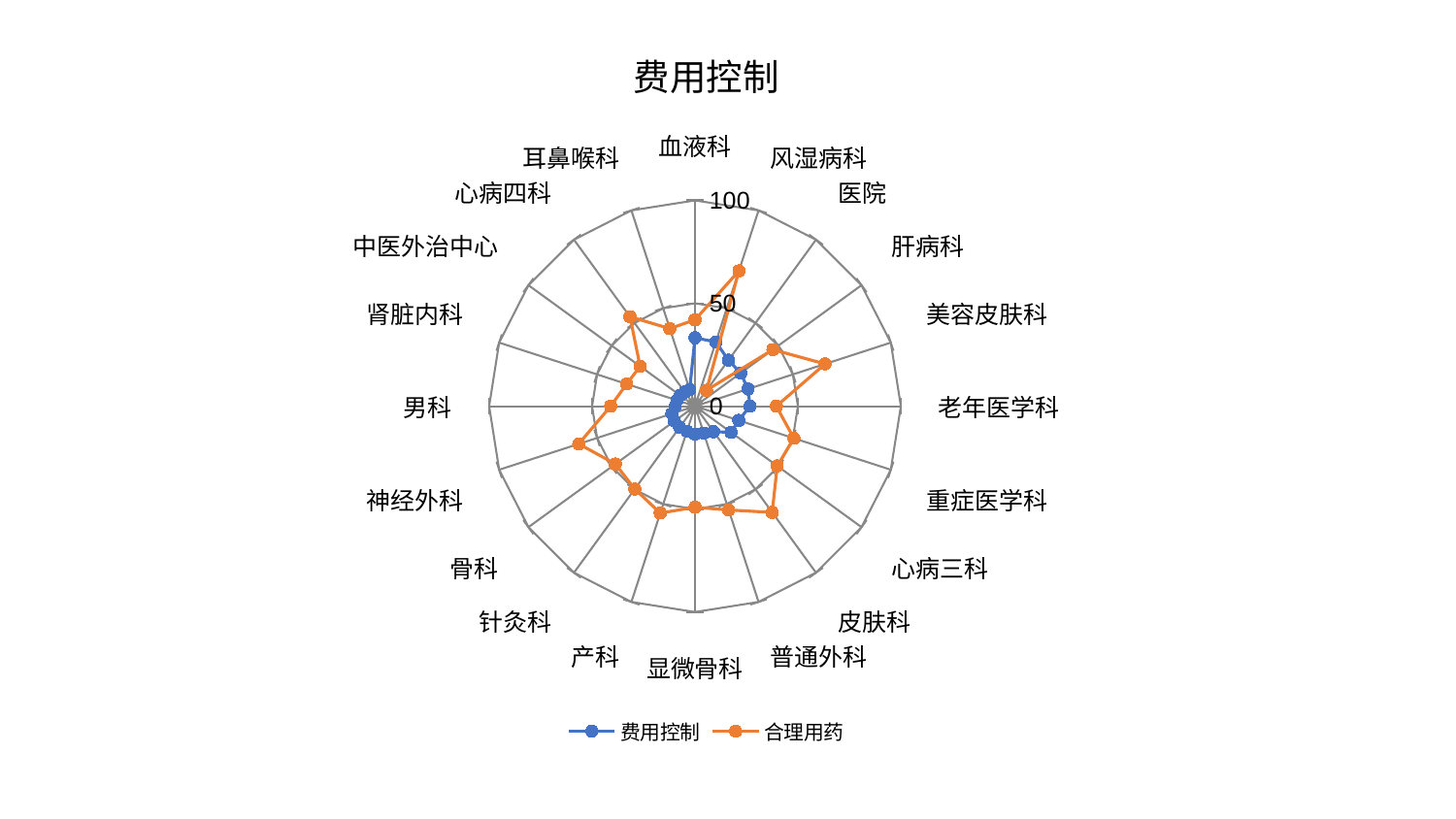

### Chart: 费用控制

| Category | 费用控制 | 合理用药 |
|---|---|---|
| 血液科 | 33.25362919373569 | 41.99971765894653 |
| 风湿病科 | 32.8090887175966 | 69.12510889335374 |
| 医院 | 27.67210269736933 | 9.532488055652037 |
| 肝病科 | 27.40083544765946 | 46.794232391103115 |
| 美容皮肤科 | 27.087730624032112 | 66.4554598282805 |
| 老年医学科 | 26.759392953085282 | 39.52421164078208 |
| 重症医学科 | 22.339578213751654 | 50.502423929283346 |
| 心病三科 | 21.65134786737536 | 49.4031589650239 |
| 皮肤科 | 15.307673613442166 | 63.80297714244776 |
| 普通外科 | 13.777418179154216 | 53.030913289509456 |
| 显微骨科 | 13.551399179366939 | 49.12973277659158 |
| 产科 | 12.753433729273414 | 54.61910903177639 |
| 针灸科 | 12.693119090458982 | 49.74340300564165 |
| 骨科 | 12.371324475615328 | 47.83173065911315 |
| 神经外科 | 11.806364383626716 | 59.365191799352786 |
| 男科 | 9.575856476058938 | 40.966187249604765 |
| 肾脏内科 | 9.186390366663227 | 34.91009647891081 |
| 中医外治中心 | 8.878017858687006 | 32.93387902588918 |
| 心病四科 | 8.455035974500937 | 53.7278531749557 |
| 耳鼻喉科 | 8.398126470585256 | 39.65778588264797 |
38